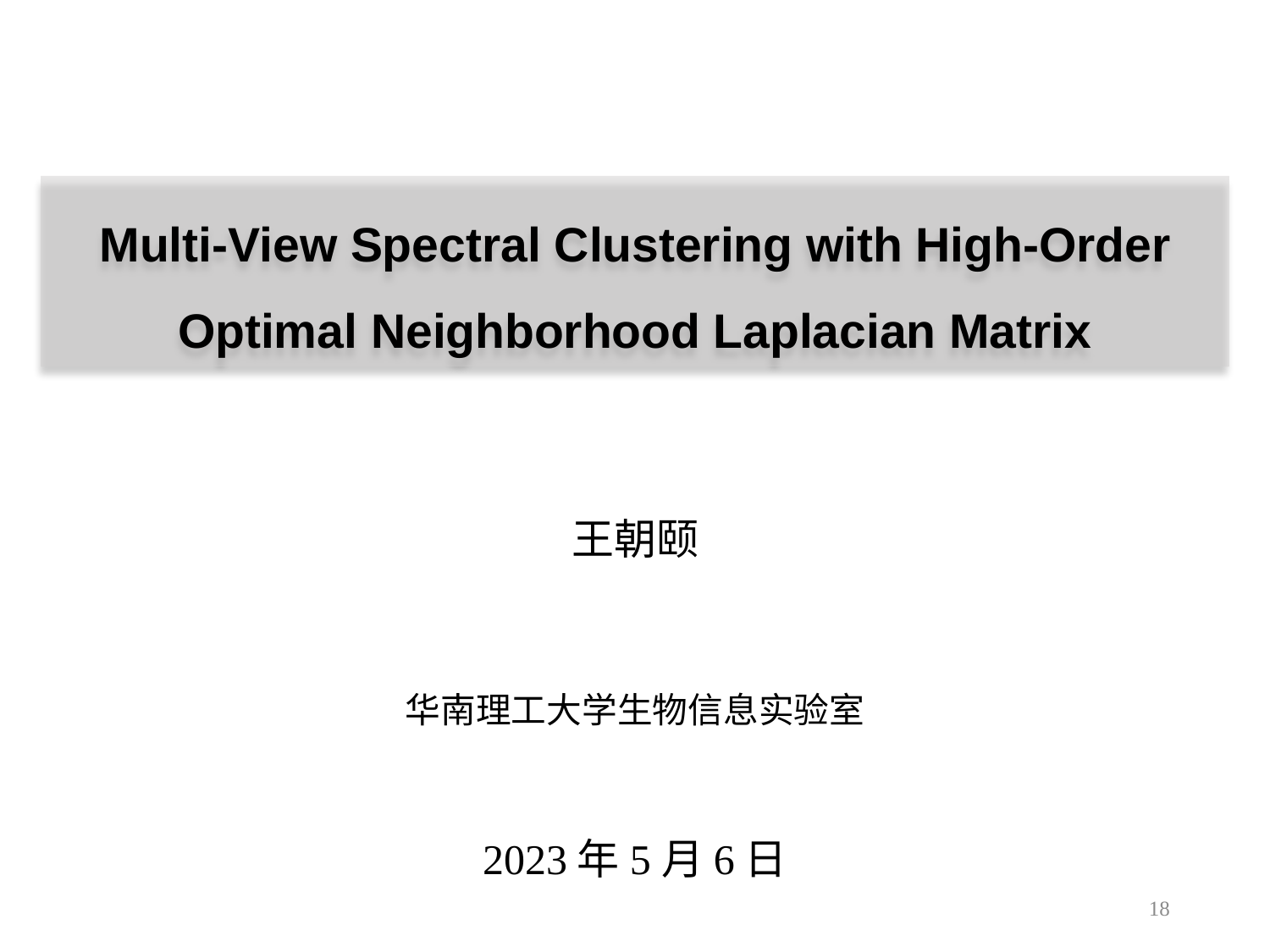

Multi-View Spectral Clustering with High-Order Optimal Neighborhood Laplacian Matrix
王朝颐
华南理工大学生物信息实验室
2023年5月6日
18